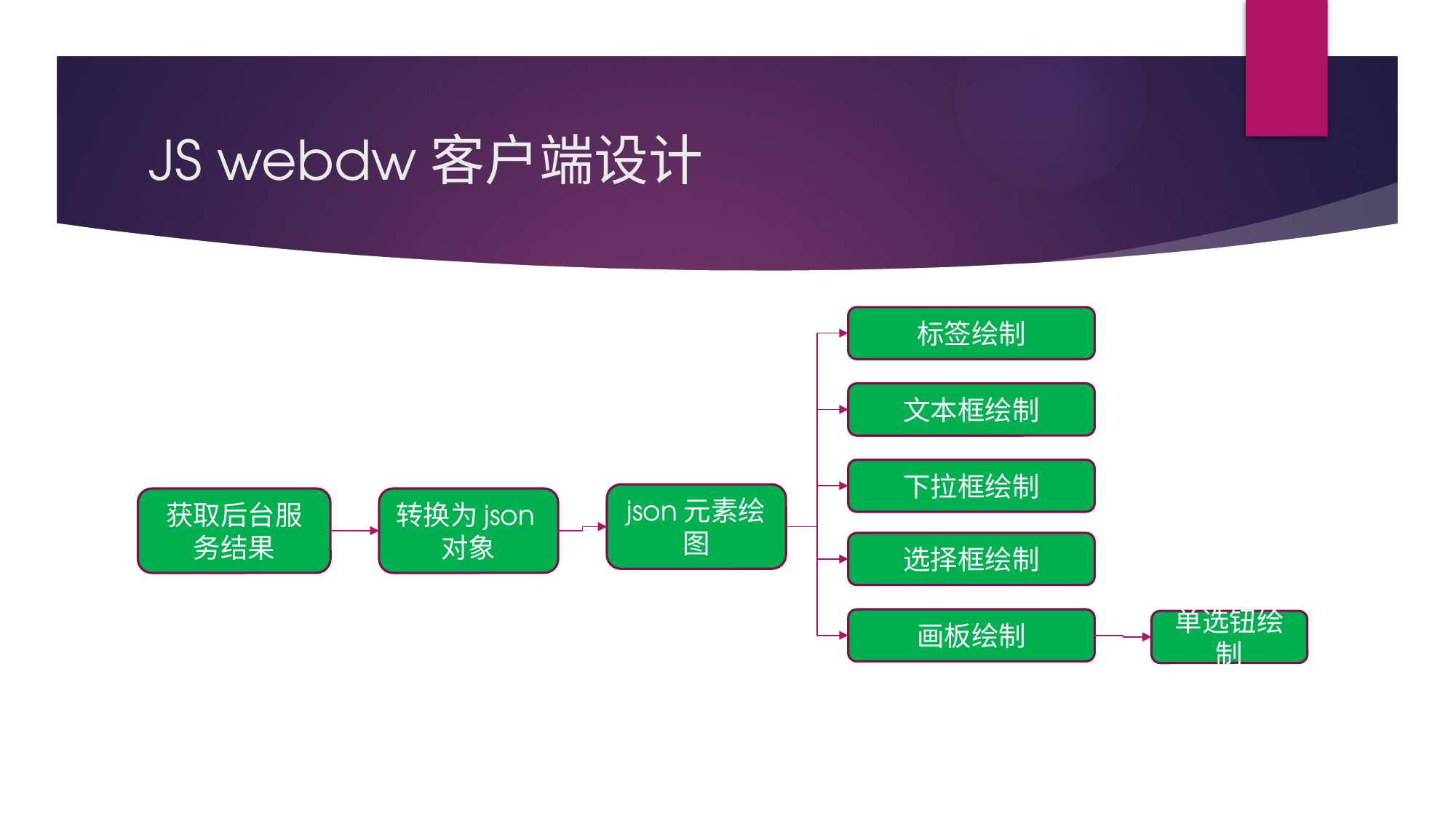

# JS webdw客户端设计
标签绘制
文本框绘制
下拉框绘制
json元素绘图
获取后台服务结果
转换为json对象
选择框绘制
画板绘制
单选钮绘制